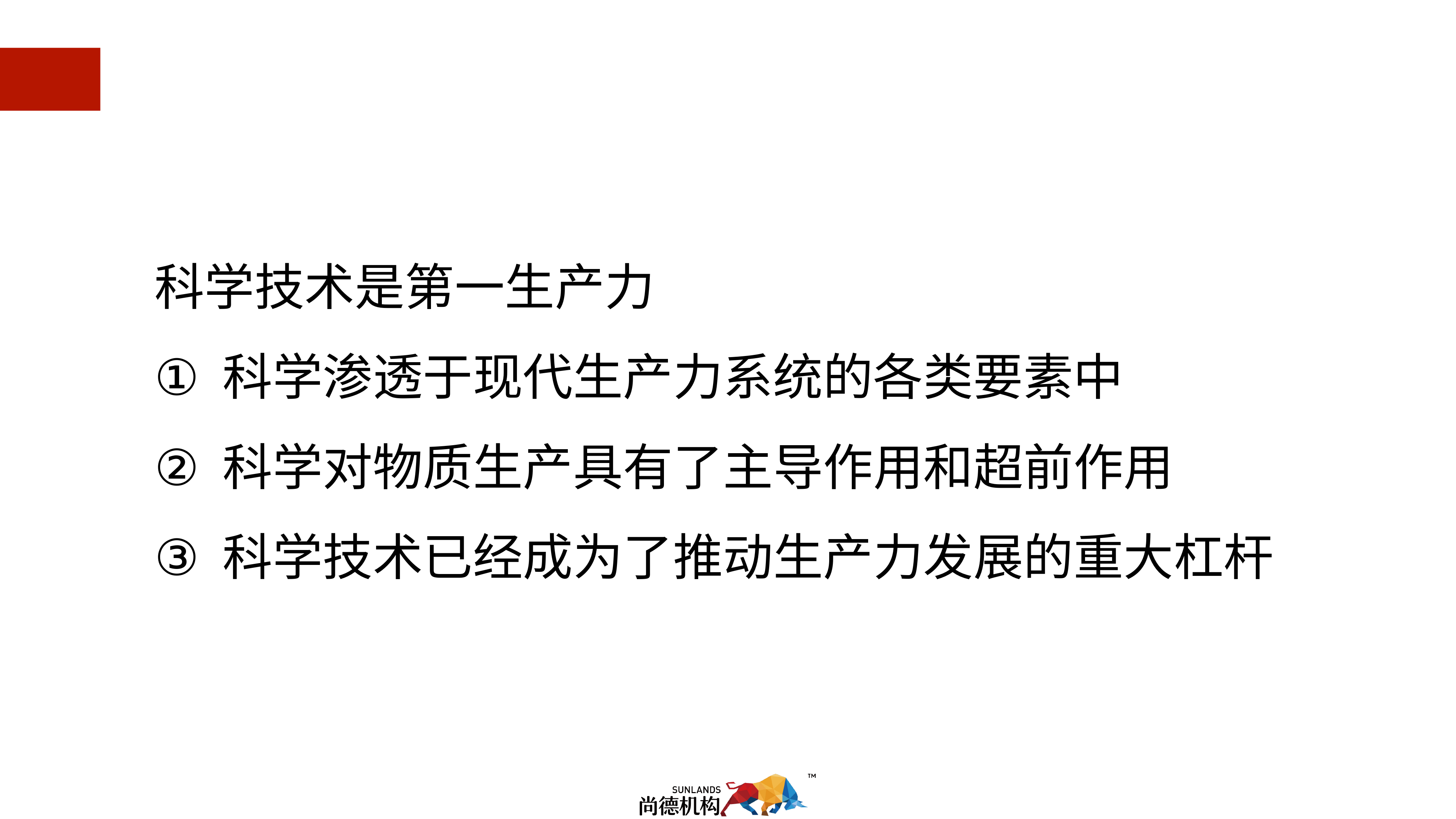

科学技术是第一生产力
科学渗透于现代生产力系统的各类要素中
科学对物质生产具有了主导作用和超前作用
科学技术已经成为了推动生产力发展的重大杠杆